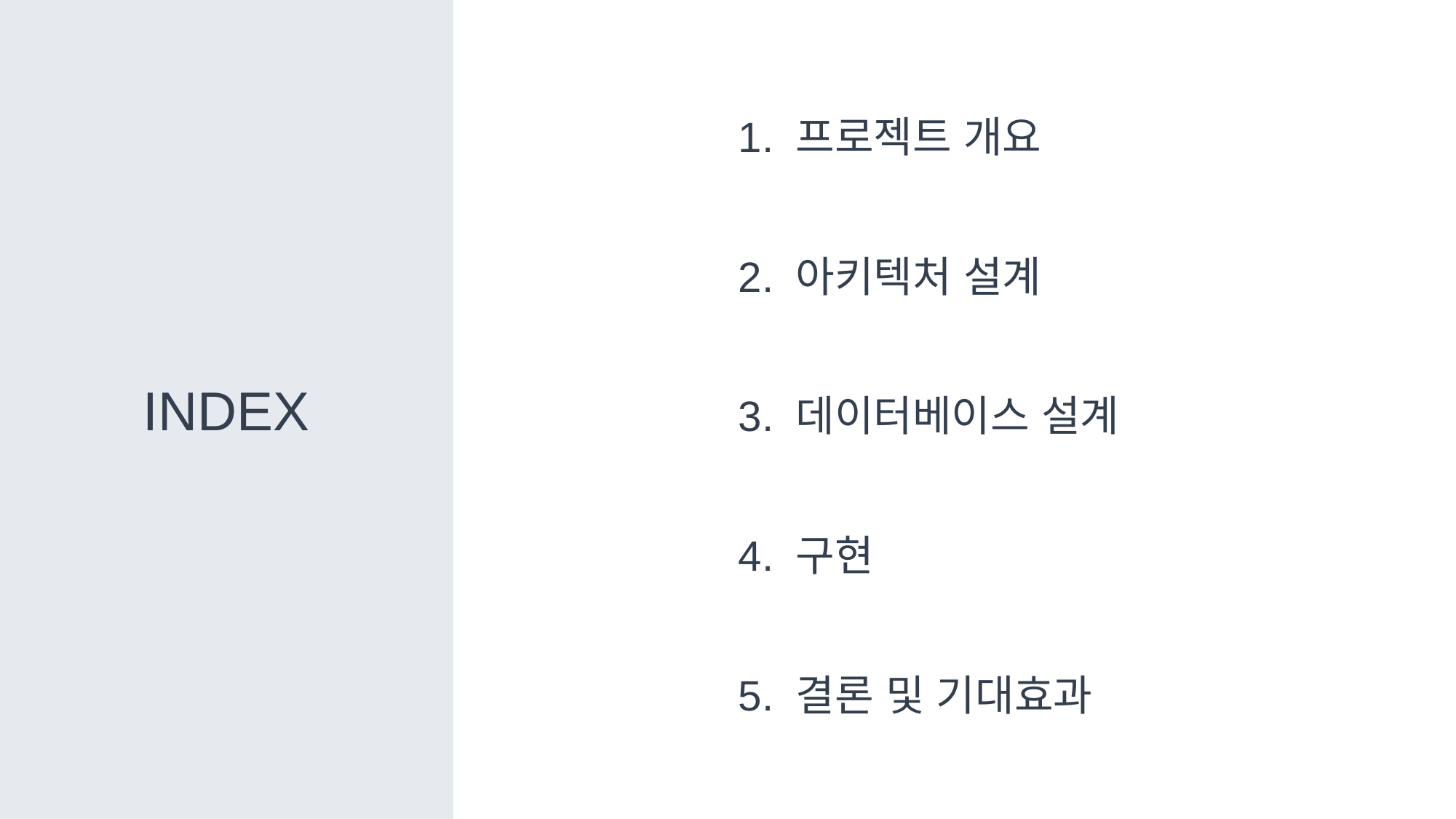

1. 프로젝트 개요
2. 아키텍처 설계
INDEX
3. 데이터베이스 설계
4. 구현
5. 결론 및 기대효과